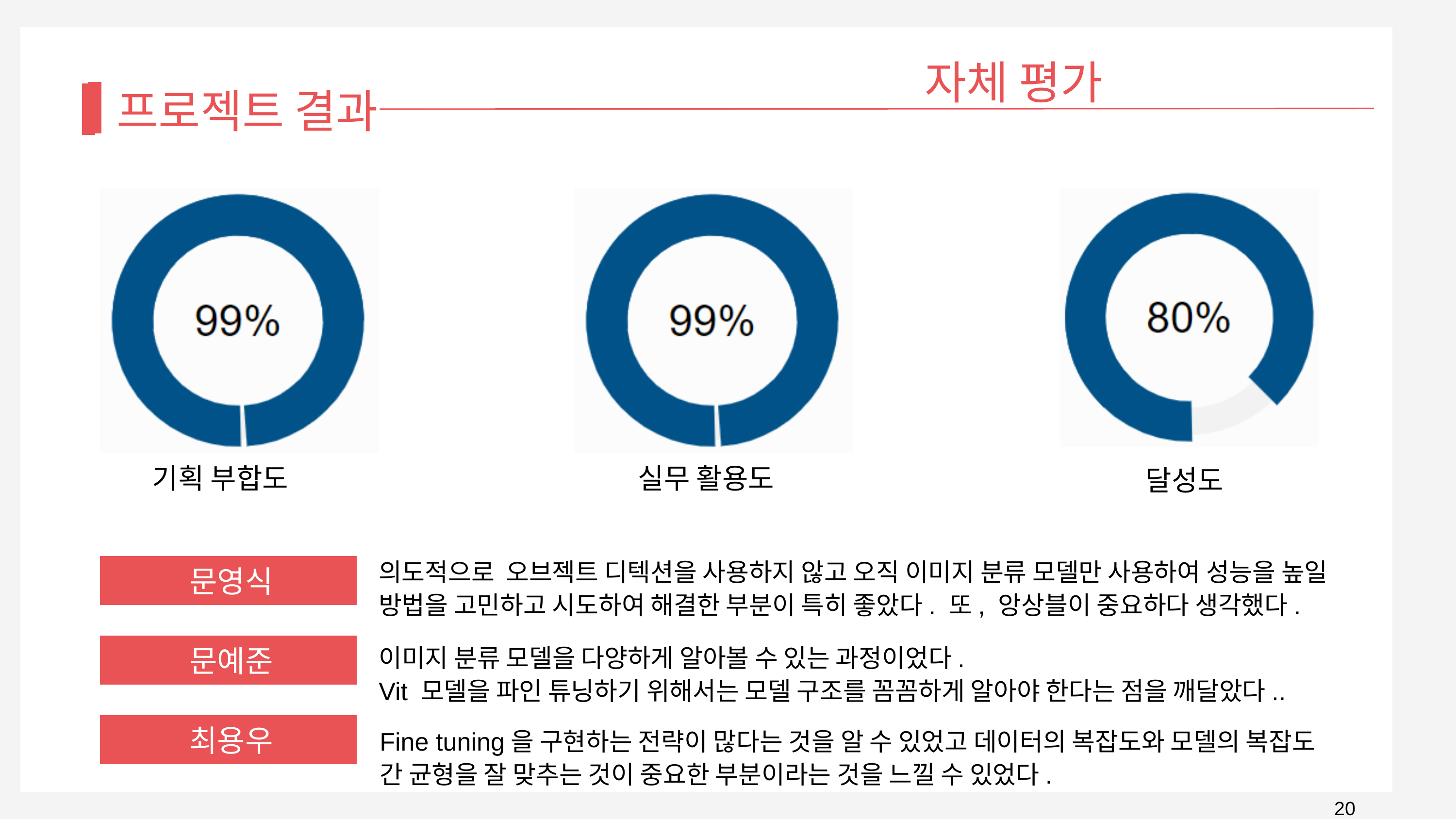

자체 평가
프로젝트 결과

기획 부합도
실무 활용도
달성도
의도적으로  오브젝트 디텍션을 사용하지 않고 오직 이미지 분류 모델만 사용하여 성능을 높일 방법을 고민하고 시도하여 해결한 부분이 특히 좋았다. 또, 앙상블이 중요하다 생각했다.

문영식

문예준
이미지 분류 모델을 다양하게 알아볼 수 있는 과정이었다.
Vit 모델을 파인 튜닝하기 위해서는 모델 구조를 꼼꼼하게 알아야 한다는 점을 깨달았다..

최용우
Fine tuning을 구현하는 전략이 많다는 것을 알 수 있었고 데이터의 복잡도와 모델의 복잡도 간 균형을 잘 맞추는 것이 중요한 부분이라는 것을 느낄 수 있었다.
20